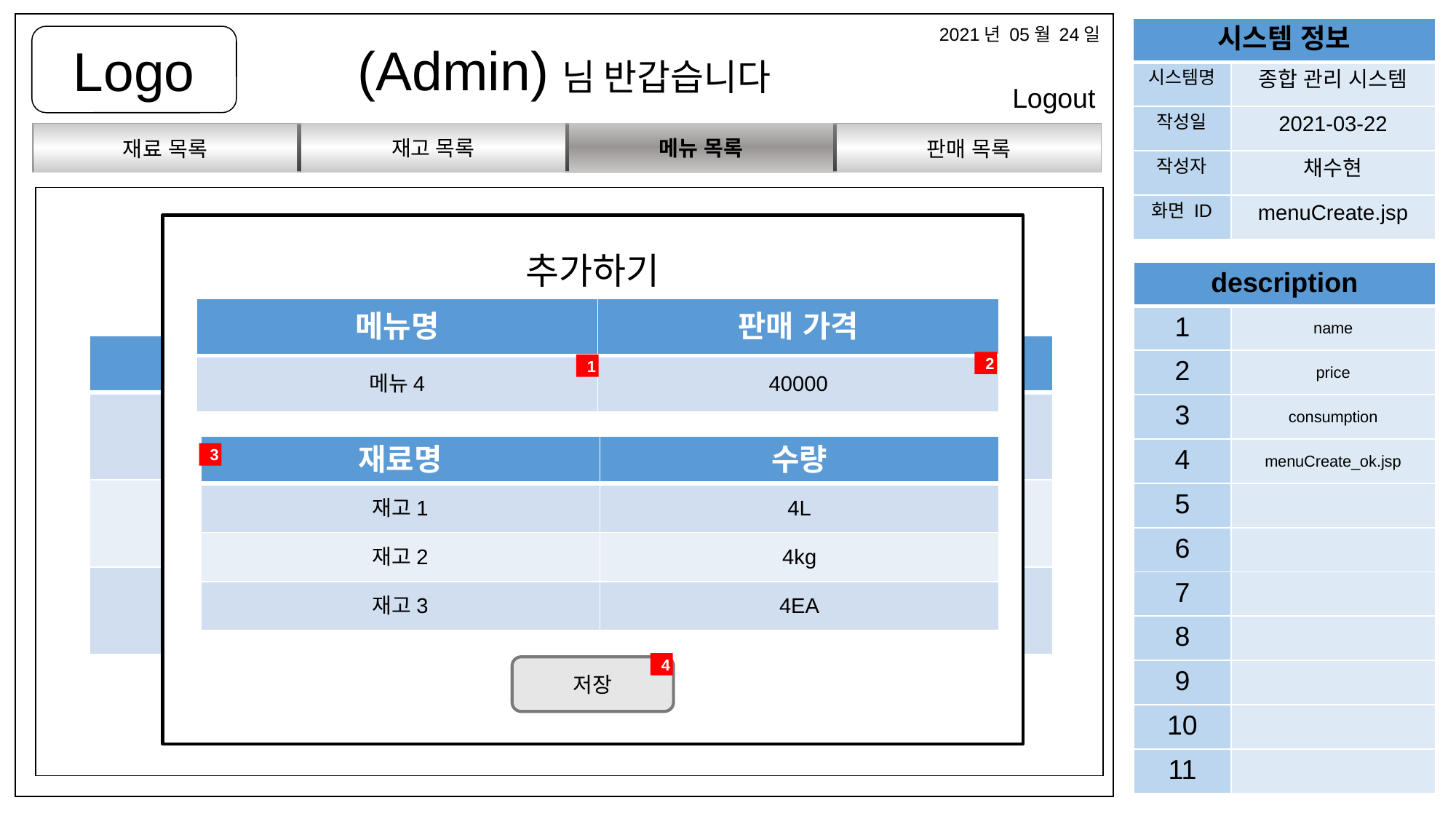

2021년 05월 24일
| 시스템 정보 |  |
| --- | --- |
| 시스템명 | 종합 관리 시스템 |
| 작성일 | 2021-03-22 |
| 작성자 | 채수현 |
| 화면 ID | menuCreate.jsp |
Logo
(Admin)님 반갑습니다
Logout
메뉴 목록

재고 목록
판매 목록
재료 목록
재료1 1L
재료2 1kg
재료3 1EA

추가하기

재고명	▼
찾기
| description |  |
| --- | --- |
| 1 | name |
| 2 | price |
| 3 | consumption |
| 4 | menuCreate\_ok.jsp |
| 5 |  |
| 6 |  |
| 7 |  |
| 8 |  |
| 9 |  |
| 10 |  |
| 11 |  |
| 메뉴명 | 판매 가격 |
| --- | --- |
| 메뉴4 | 40000 |
| 메뉴명 | 판매 가격 | 소모 재료 |  |
| --- | --- | --- | --- |
| 메뉴1 | 10000 | 재료1 1L 재료2 1kg 재료3 1EA | 수정 / 삭제 |
| 메뉴2 | 20000 | 재료1 2L 재료2 2kg 재료3 2EA | 수정 / 삭제 |
| 메뉴3 | 30000 | 재료1 3L 재료2 3kg 재료3 3EA | 수정 / 삭제 |
2
1
1
1
| 재료명 | 수량 |
| --- | --- |
| 재고1 | 4L |
| 재고2 | 4kg |
| 재고3 | 4EA |
3
4
저장
1